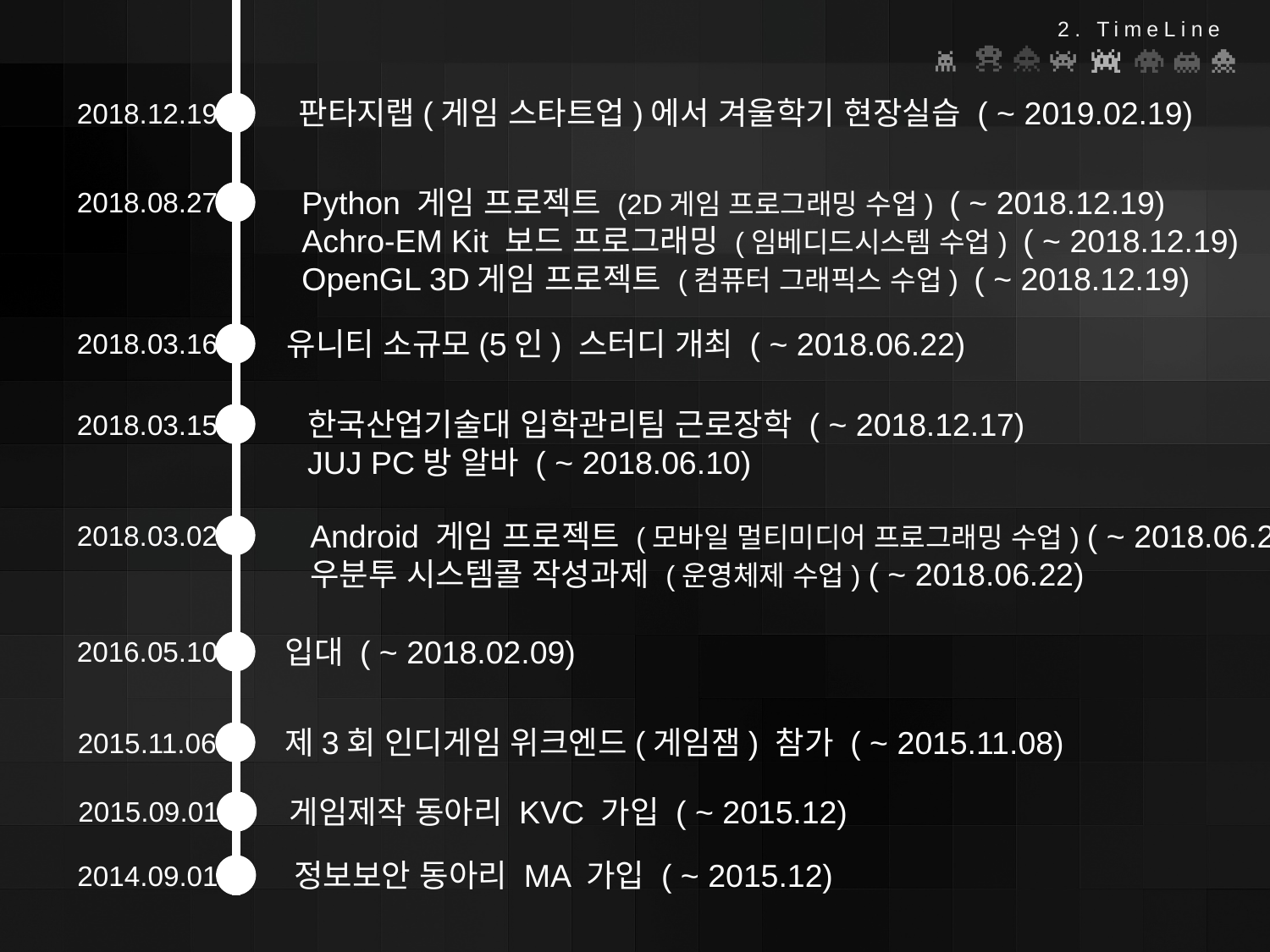

2. TimeLine
판타지랩(게임 스타트업)에서 겨울학기 현장실습 ( ~ 2019.02.19)
2018.12.19

Python 게임 프로젝트 (2D게임 프로그래밍 수업)  ( ~ 2018.12.19)
Achro-EM Kit 보드 프로그래밍 (임베디드시스템 수업)  ( ~ 2018.12.19)
OpenGL 3D게임 프로젝트 (컴퓨터 그래픽스 수업)  ( ~ 2018.12.19)
2018.08.27

유니티 소규모(5인) 스터디 개최 ( ~ 2018.06.22)
2018.03.16

한국산업기술대 입학관리팀 근로장학 ( ~ 2018.12.17)
JUJ PC방 알바 ( ~ 2018.06.10)
2018.03.15

Android 게임 프로젝트 (모바일 멀티미디어 프로그래밍 수업) ( ~ 2018.06.22)
우분투 시스템콜 작성과제 (운영체제 수업) ( ~ 2018.06.22)
2018.03.02

입대 ( ~ 2018.02.09)
2016.05.10

제3회 인디게임 위크엔드(게임잼) 참가 ( ~ 2015.11.08)
2015.11.06

게임제작 동아리 KVC 가입 ( ~ 2015.12)
2015.09.01

정보보안 동아리 MA 가입 ( ~ 2015.12)
2014.09.01